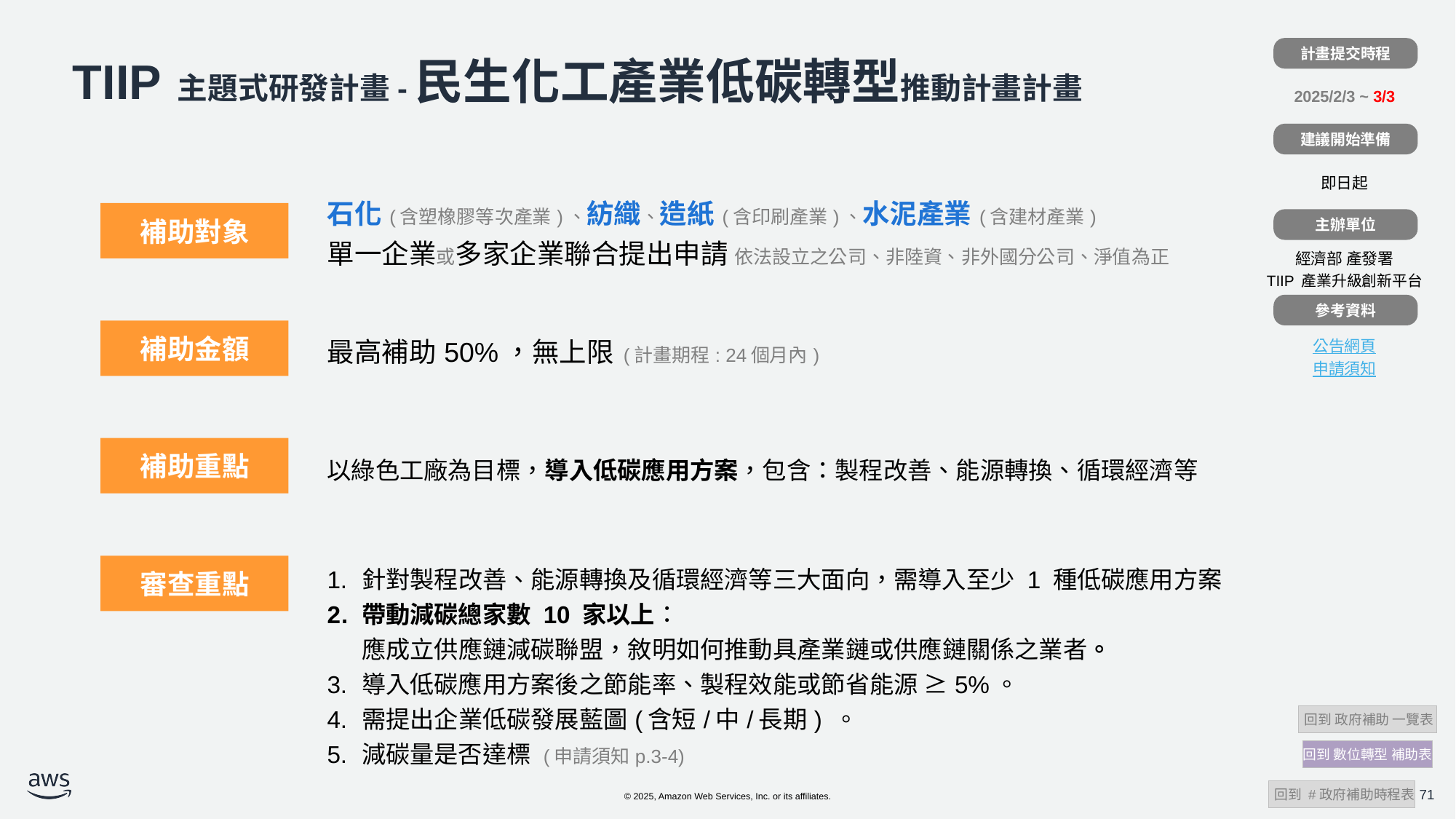

計畫提交時程
|  |
| --- |
| 2025/2/3 ~ 3/3 |
|  |
| 即日起 |
|  |
| 經濟部 產發署 TIIP 產業升級創新平台 |
|  |
| 公告網頁 申請須知 |
# TIIP 主題式研發計畫-民生化工產業低碳轉型推動計畫計畫
建議開始準備
|  | 石化(含塑橡膠等次產業)、紡織、造紙(含印刷產業)、水泥產業(含建材產業) 單一企業或多家企業聯合提出申請 依法設立之公司、非陸資、非外國分公司、淨值為正 |
| --- | --- |
|  | 最高補助50%，無上限 (計畫期程: 24個月內) |
|  | 以綠色工廠為目標，導入低碳應用方案，包含：製程改善、能源轉換、循環經濟等 |
|  | 針對製程改善、能源轉換及循環經濟等三大面向，需導入至少 1 種低碳應用方案 帶動減碳總家數 10 家以上： 應成立供應鏈減碳聯盟，敘明如何推動具產業鏈或供應鏈關係之業者。 導入低碳應用方案後之節能率、製程效能或節省能源 ≥5%。 需提出企業低碳發展藍圖(含短/中/長期) 。 減碳量是否達標 (申請須知p.3-4) |
補助對象
主辦單位
參考資料
補助金額
補助重點
審查重點
 回到 政府補助 一覽表
回到 數位轉型 補助表
 回到 #政府補助時程表
71